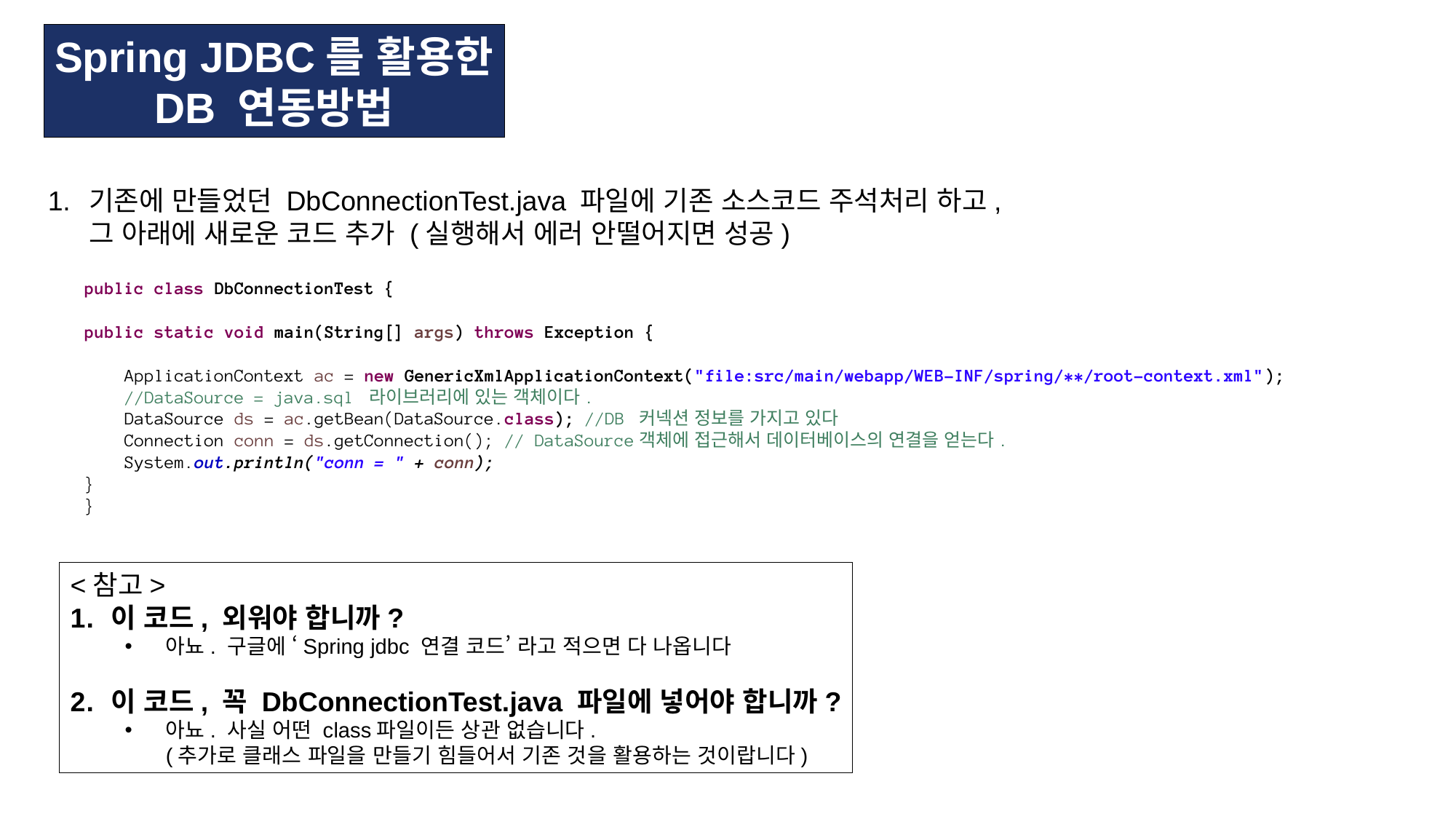

Spring JDBC를 활용한
DB 연동방법
기존에 만들었던 DbConnectionTest.java 파일에 기존 소스코드 주석처리 하고,
그 아래에 새로운 코드 추가 (실행해서 에러 안떨어지면 성공)
public class DbConnectionTest {

public static void main(String[] args) throws Exception {

    ApplicationContext ac = new GenericXmlApplicationContext("file:src/main/webapp/WEB-INF/spring/**/root-context.xml");
    //DataSource = java.sql 라이브러리에 있는 객체이다.
    DataSource ds = ac.getBean(DataSource.class); //DB 커넥션 정보를 가지고 있다
    Connection conn = ds.getConnection(); // DataSource객체에 접근해서 데이터베이스의 연결을 얻는다.
    System.out.println("conn = " + conn);
}
}
<참고>
이 코드, 외워야 합니까?
아뇨. 구글에 ‘Spring jdbc 연결 코드’ 라고 적으면 다 나옵니다

이 코드, 꼭 DbConnectionTest.java 파일에 넣어야 합니까?
아뇨. 사실 어떤 class파일이든 상관 없습니다.
(추가로 클래스 파일을 만들기 힘들어서 기존 것을 활용하는 것이랍니다)